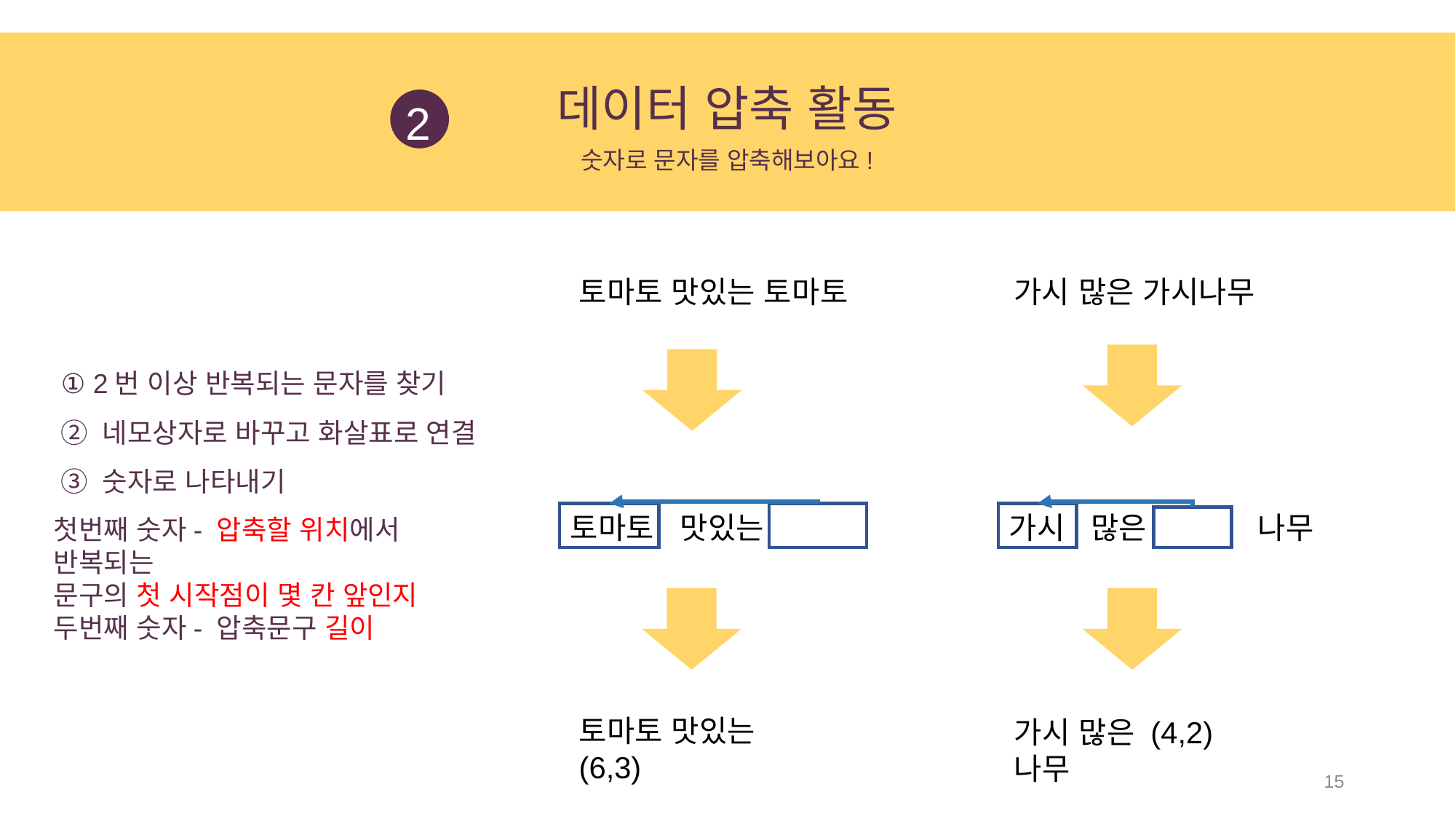

데이터 압축 활동

2
숫자로 문자를 압축해보아요!
토마토 맛있는 토마토
가시 많은 가시나무
① 2번 이상 반복되는 문자를 찾기
② 네모상자로 바꾸고 화살표로 연결
③ 숫자로 나타내기

토마토   맛있는

가시   많은             나무

첫번째 숫자- 압축할 위치에서 반복되는
문구의 첫 시작점이 몇 칸 앞인지
두번째 숫자- 압축문구 길이

토마토 맛있는 (6,3)
가시 많은 (4,2)나무
15